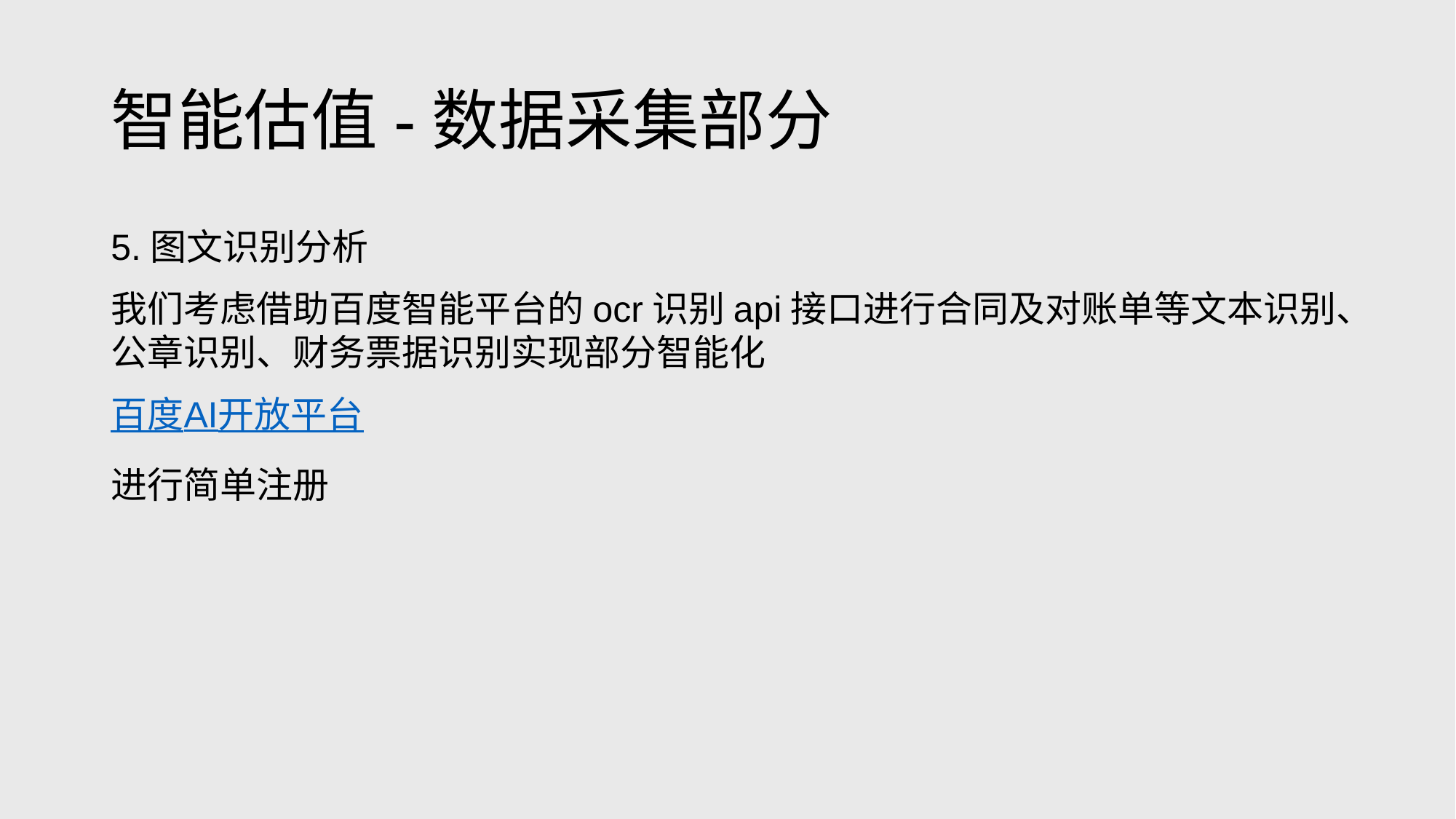

# 智能估值-数据采集部分
5.图文识别分析
我们考虑借助百度智能平台的ocr识别api接口进行合同及对账单等文本识别、公章识别、财务票据识别实现部分智能化
百度AI开放平台
进行简单注册